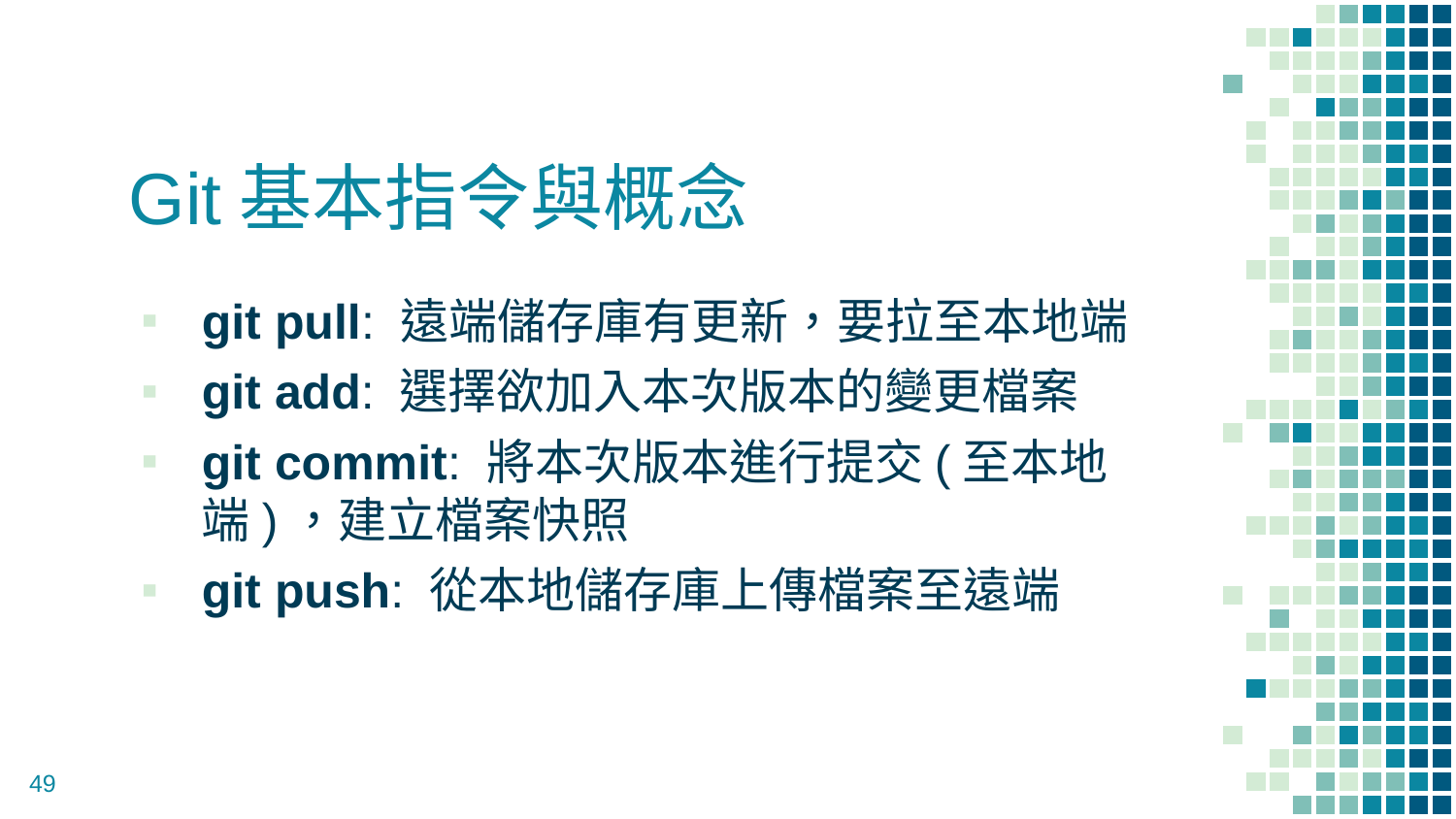

# Git基本指令與概念
git pull: 遠端儲存庫有更新，要拉至本地端
git add: 選擇欲加入本次版本的變更檔案
git commit: 將本次版本進行提交(至本地端)，建立檔案快照
git push: 從本地儲存庫上傳檔案至遠端

49